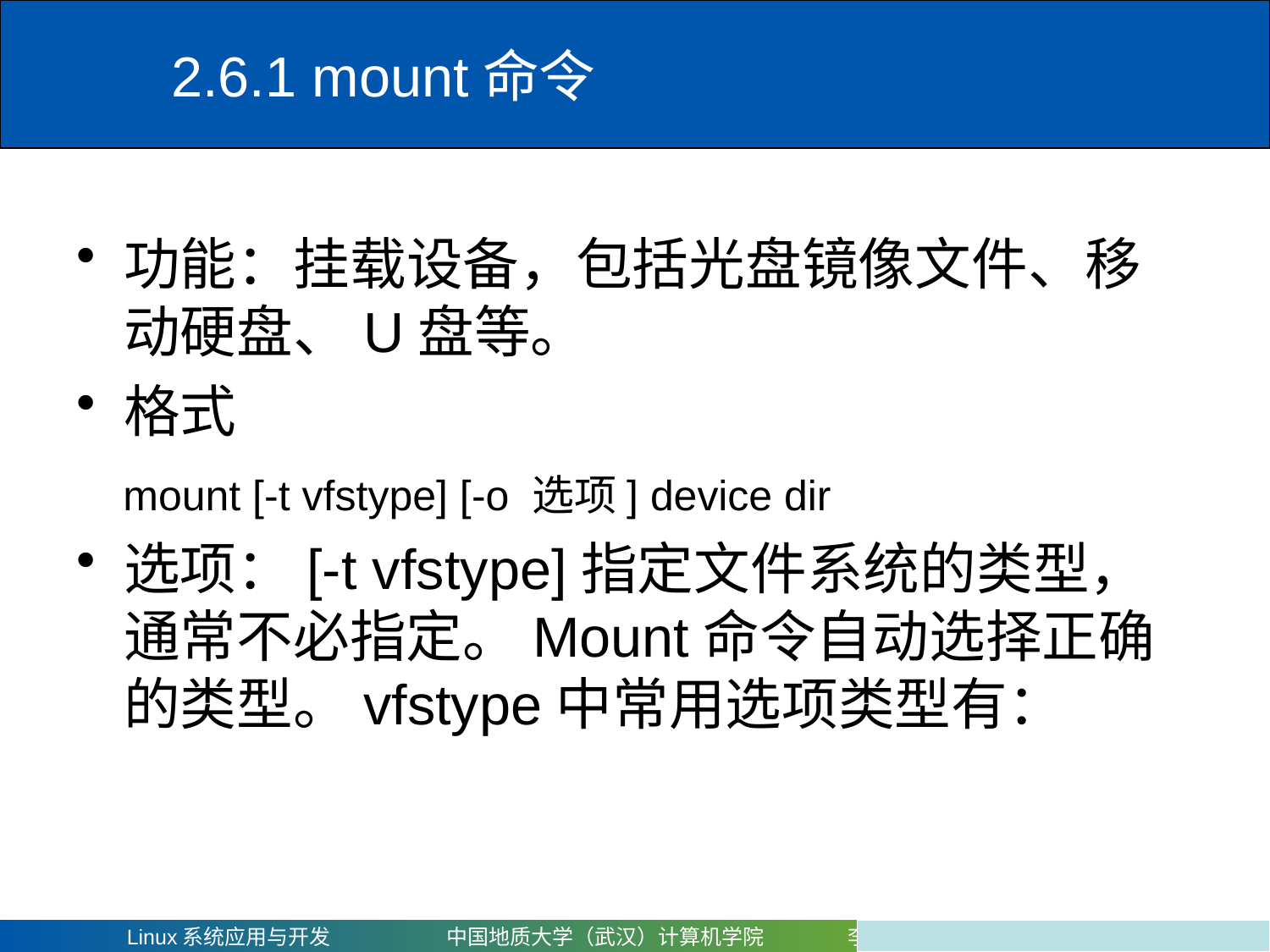

# 2.6.1 mount命令
功能：挂载设备，包括光盘镜像文件、移动硬盘、U盘等。
格式
   mount [-t vfstype] [-o 选项] device dir
选项：[-t vfstype]指定文件系统的类型，通常不必指定。Mount命令自动选择正确的类型。vfstype中常用选项类型有：